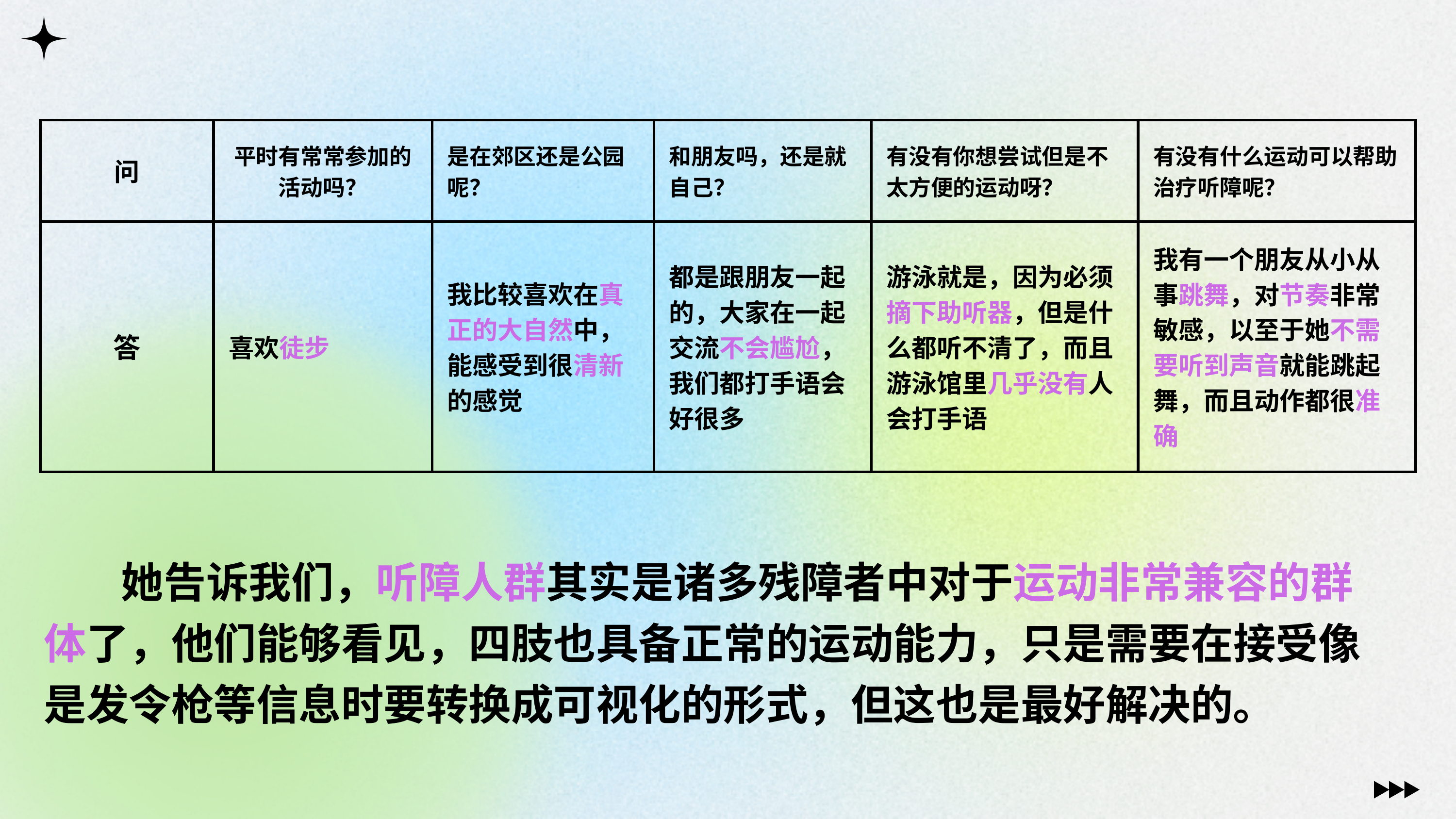

| 问 | 平时有常常参加的活动吗？ | 是在郊区还是公园呢？ | 和朋友吗，还是就自己？ | 有没有你想尝试但是不太方便的运动呀？ | 有没有什么运动可以帮助治疗听障呢？ |
| --- | --- | --- | --- | --- | --- |
| 答 | 喜欢徒步 | 我比较喜欢在真正的大自然中，能感受到很清新的感觉 | 都是跟朋友一起的，大家在一起交流不会尴尬，我们都打手语会好很多 | 游泳就是，因为必须摘下助听器，但是什么都听不清了，而且游泳馆里几乎没有人会打手语 | 我有一个朋友从小从事跳舞，对节奏非常敏感，以至于她不需要听到声音就能跳起舞，而且动作都很准确 |

       她告诉我们，听障人群其实是诸多残障者中对于运动非常兼容的群体了，他们能够看见，四肢也具备正常的运动能力，只是需要在接受像是发令枪等信息时要转换成可视化的形式，但这也是最好解决的。